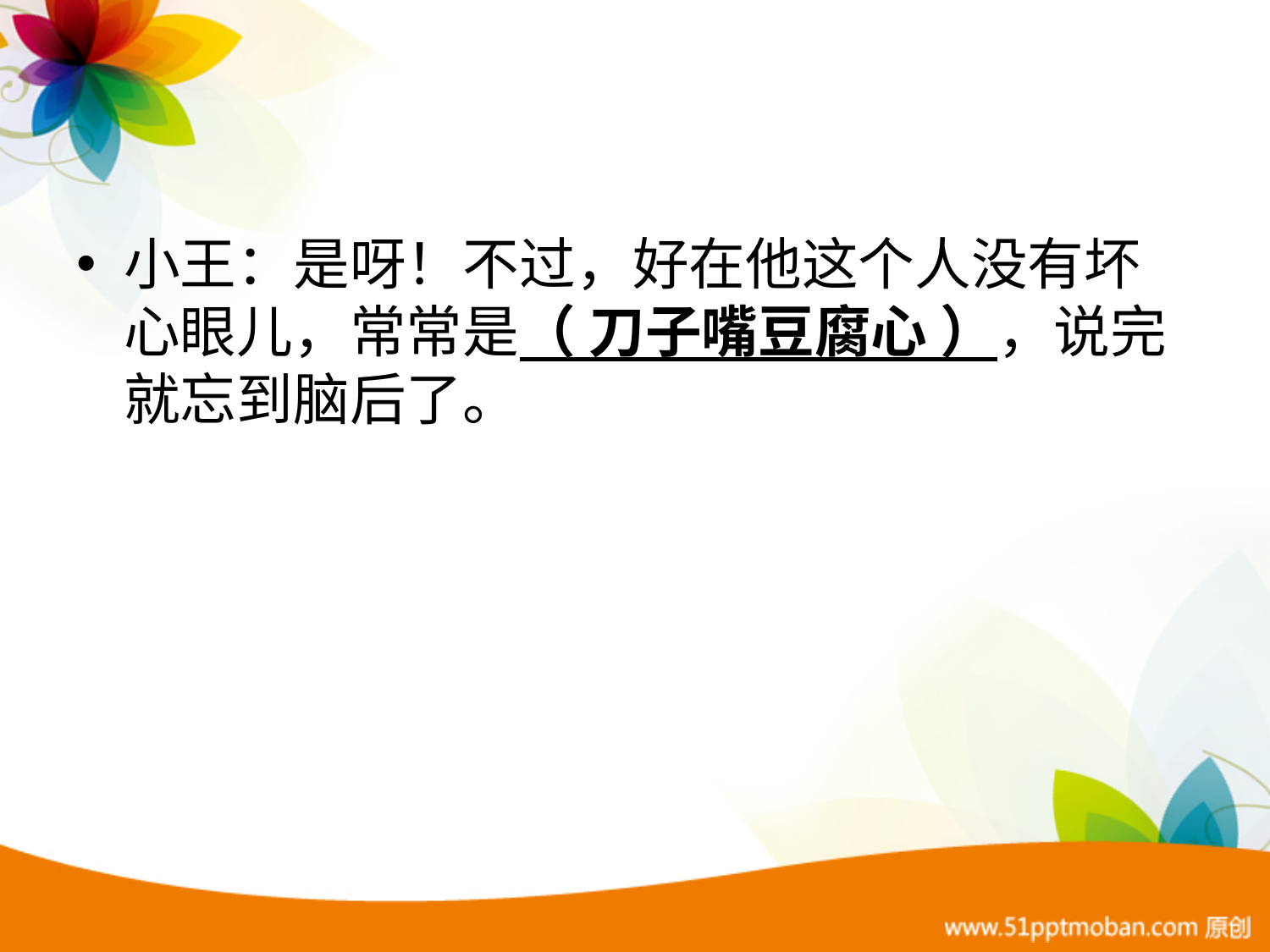

小王：是呀！不过，好在他这个人没有坏心眼儿，常常是（ 刀子嘴豆腐心 ），说完就忘到脑后了。